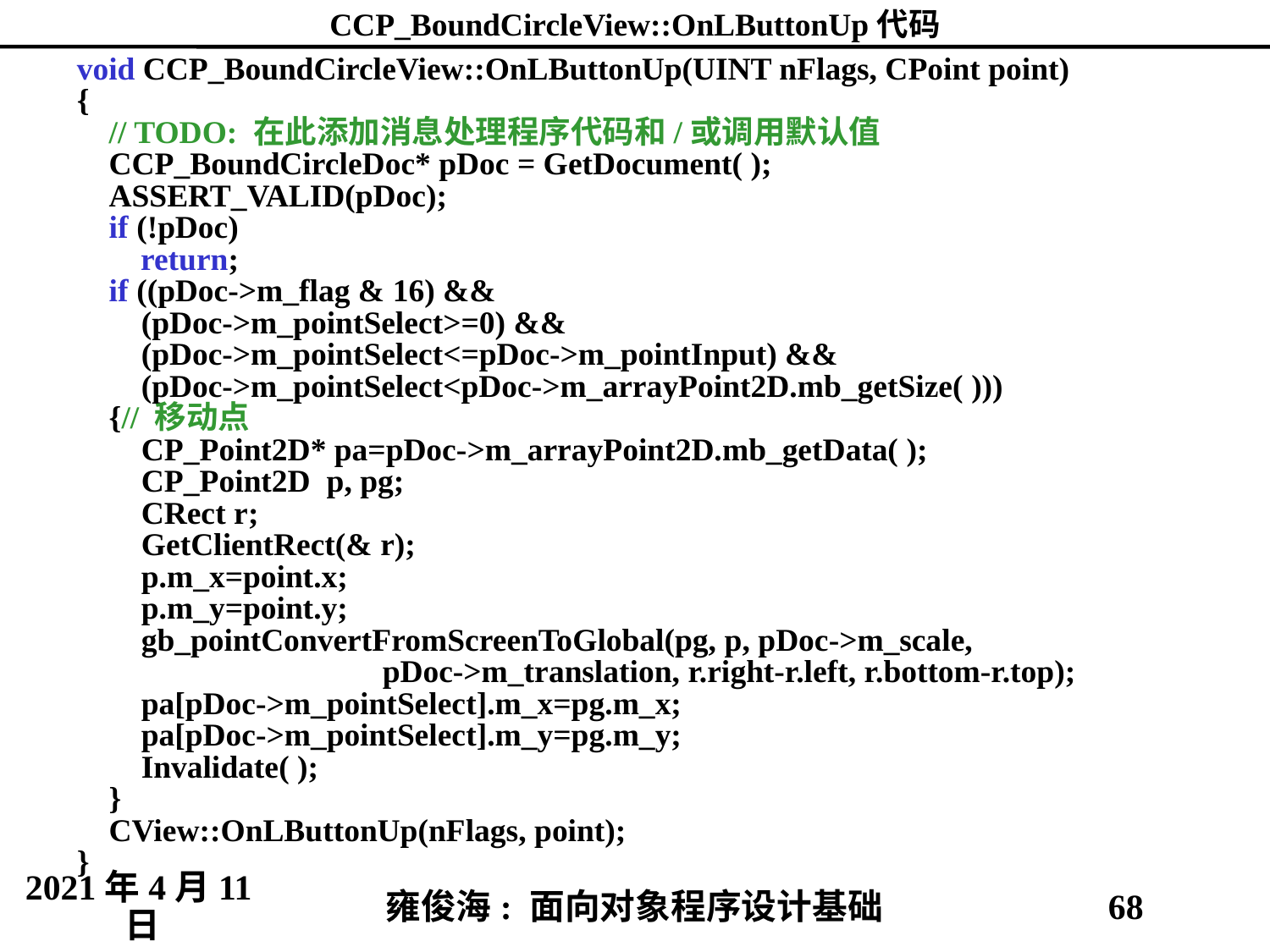

# CCP_BoundCircleView::OnLButtonUp代码

void CCP_BoundCircleView::OnLButtonUp(UINT nFlags, CPoint point)
{
    // TODO: 在此添加消息处理程序代码和/或调用默认值
    CCP_BoundCircleDoc* pDoc = GetDocument( );
    ASSERT_VALID(pDoc);
    if (!pDoc)
	  return;
    if ((pDoc->m_flag & 16) &&
        (pDoc->m_pointSelect>=0) &&
        (pDoc->m_pointSelect<=pDoc->m_pointInput) &&
        (pDoc->m_pointSelect<pDoc->m_arrayPoint2D.mb_getSize( )))
    {// 移动点
        CP_Point2D* pa=pDoc->m_arrayPoint2D.mb_getData( );
        CP_Point2D  p, pg;
        CRect r;
        GetClientRect(& r);
        p.m_x=point.x;
        p.m_y=point.y;
        gb_pointConvertFromScreenToGlobal(pg, p, pDoc->m_scale,
                                      pDoc->m_translation, r.right-r.left, r.bottom-r.top);
        pa[pDoc->m_pointSelect].m_x=pg.m_x;
        pa[pDoc->m_pointSelect].m_y=pg.m_y;
        Invalidate( );
    }
    CView::OnLButtonUp(nFlags, point);
}
2021年4月11日
雍俊海: 面向对象程序设计基础
68